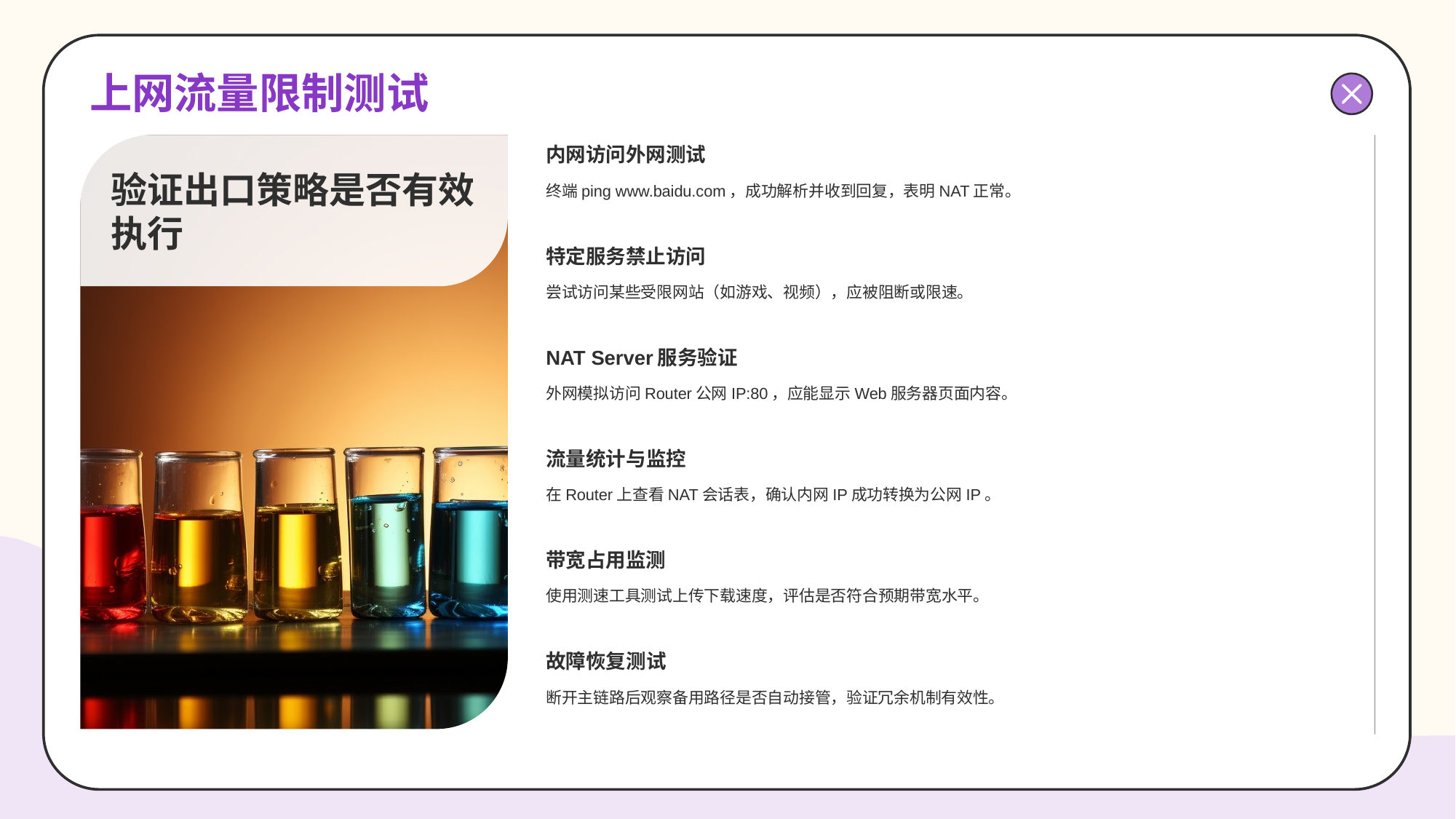

# 上网流量限制测试

验证出口策略是否有效执行
内网访问外网测试
终端ping www.baidu.com，成功解析并收到回复，表明NAT正常。
特定服务禁止访问
尝试访问某些受限网站（如游戏、视频），应被阻断或限速。
NAT Server服务验证
外网模拟访问Router公网IP:80，应能显示Web服务器页面内容。
流量统计与监控
在Router上查看NAT会话表，确认内网IP成功转换为公网IP。
带宽占用监测
使用测速工具测试上传下载速度，评估是否符合预期带宽水平。
故障恢复测试
断开主链路后观察备用路径是否自动接管，验证冗余机制有效性。